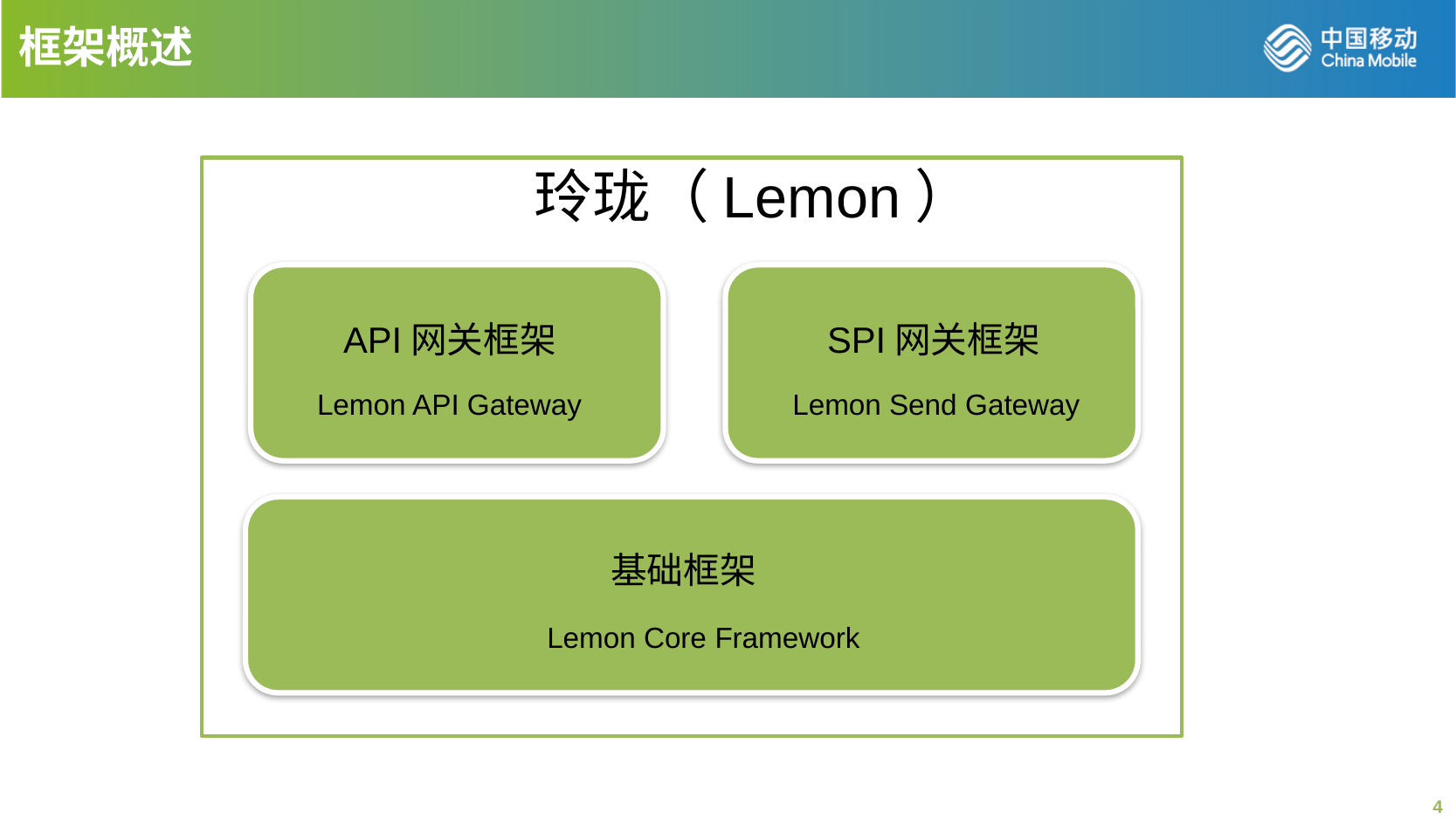

框架概述
玲珑（Lemon）

API网关框架
SPI网关框架
Lemon API Gateway
Lemon Send Gateway

基础框架
Lemon Core Framework